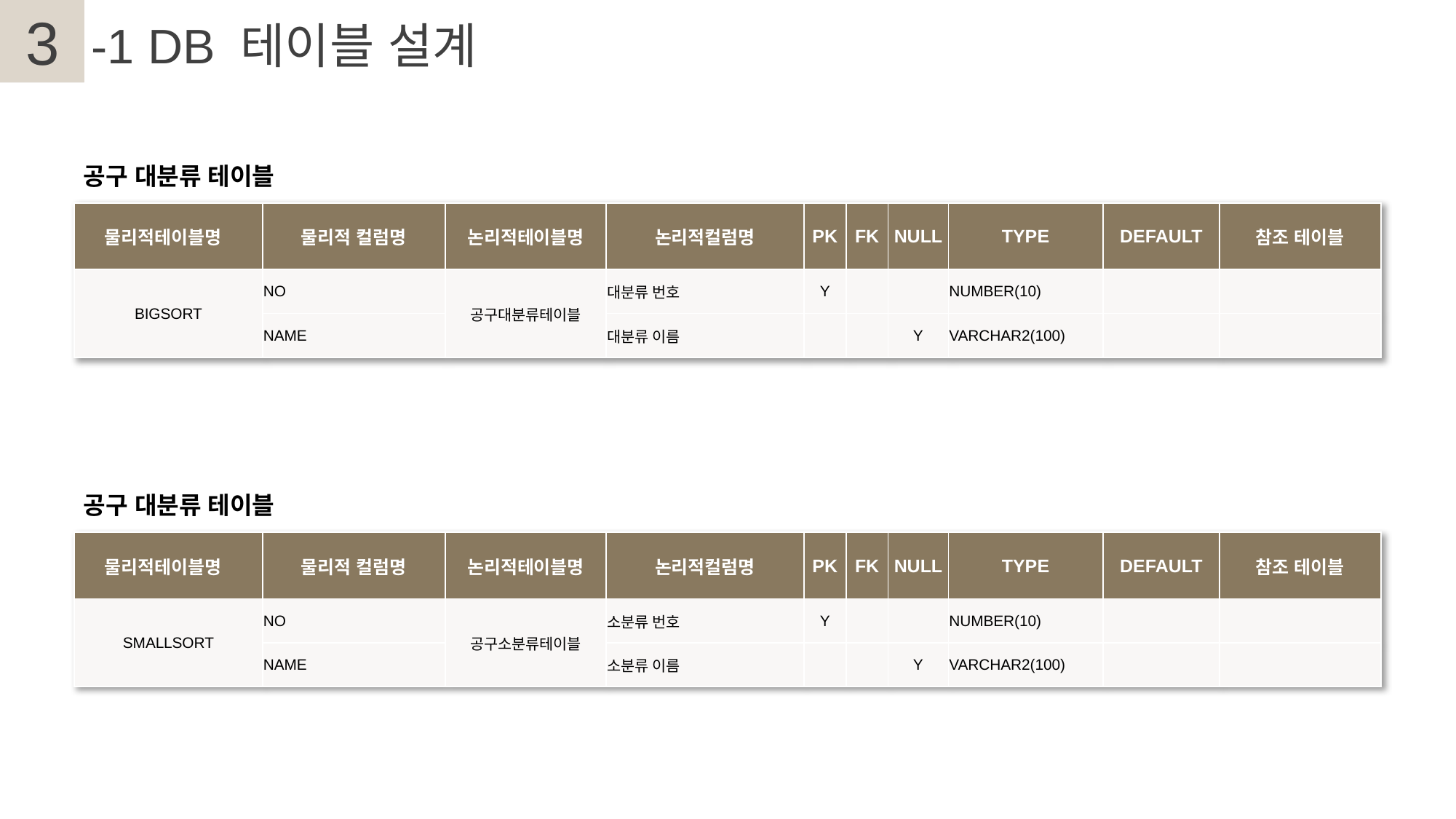

3
2
-1 DB 테이블 설계
공구 대분류 테이블
| 물리적테이블명 | 물리적 컬럼명 | 논리적테이블명 | 논리적컬럼명 | PK | FK | NULL | TYPE | DEFAULT | 참조 테이블 |
| --- | --- | --- | --- | --- | --- | --- | --- | --- | --- |
| BIGSORT | NO | 공구대분류테이블 | 대분류 번호 | Y |  |  | NUMBER(10) |  |  |
|  | NAME |  | 대분류 이름 |  |  | Y | VARCHAR2(100) |  |  |
공구 대분류 테이블
| 물리적테이블명 | 물리적 컬럼명 | 논리적테이블명 | 논리적컬럼명 | PK | FK | NULL | TYPE | DEFAULT | 참조 테이블 |
| --- | --- | --- | --- | --- | --- | --- | --- | --- | --- |
| SMALLSORT | NO | 공구소분류테이블 | 소분류 번호 | Y |  |  | NUMBER(10) |  |  |
|  | NAME |  | 소분류 이름 |  |  | Y | VARCHAR2(100) |  |  |